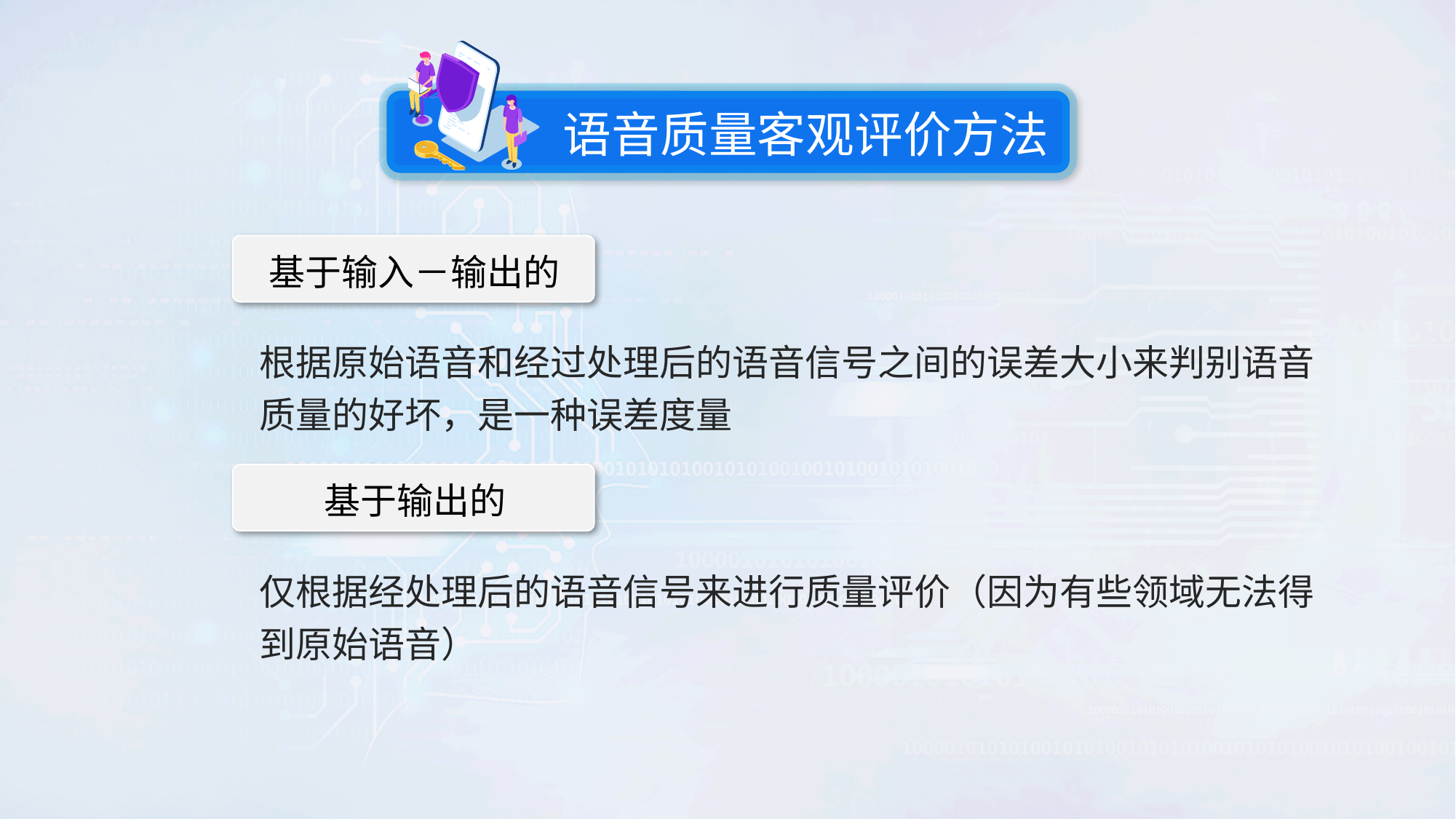

语音质量客观评价方法

基于输入－输出的
根据原始语音和经过处理后的语音信号之间的误差大小来判别语音质量的好坏，是一种误差度量

基于输出的
仅根据经处理后的语音信号来进行质量评价（因为有些领域无法得到原始语音）